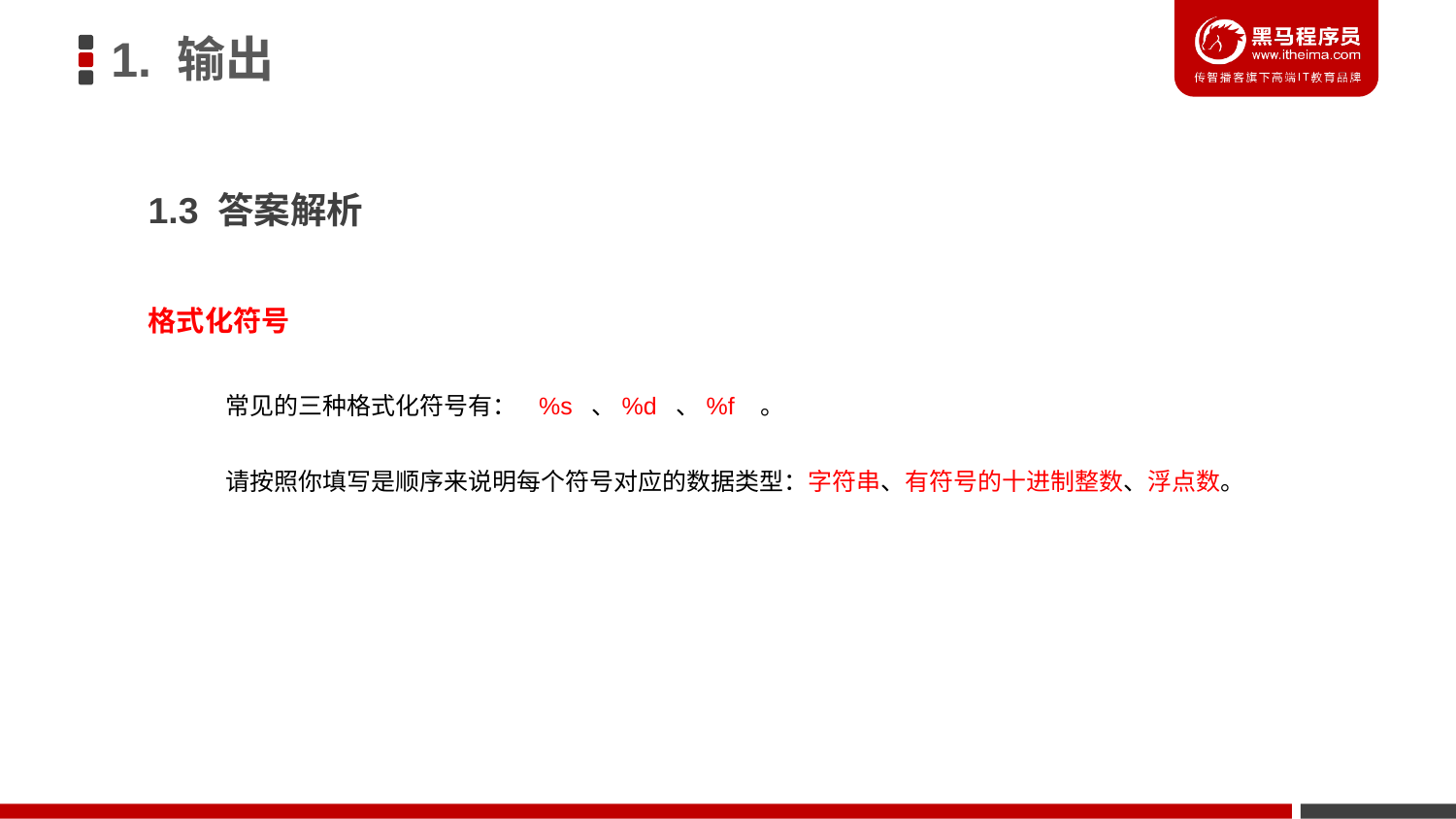

1. 输出
1.3 答案解析
格式化符号
常见的三种格式化符号有：   %s  、%d  、%f   。

请按照你填写是顺序来说明每个符号对应的数据类型：字符串、有符号的十进制整数、浮点数。